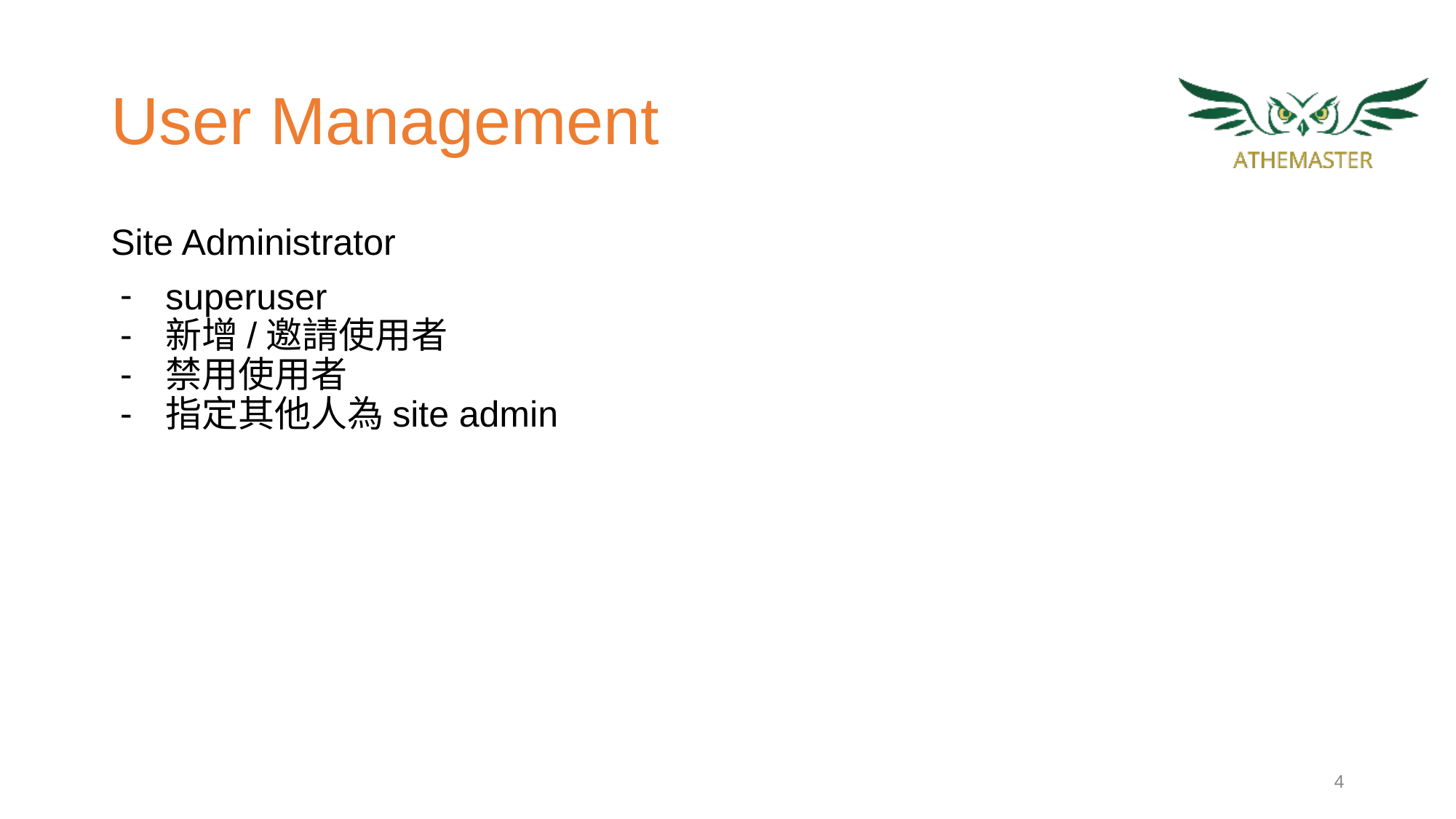

# User Management
Site Administrator
superuser
新增/邀請使用者
禁用使用者
指定其他人為site admin
4